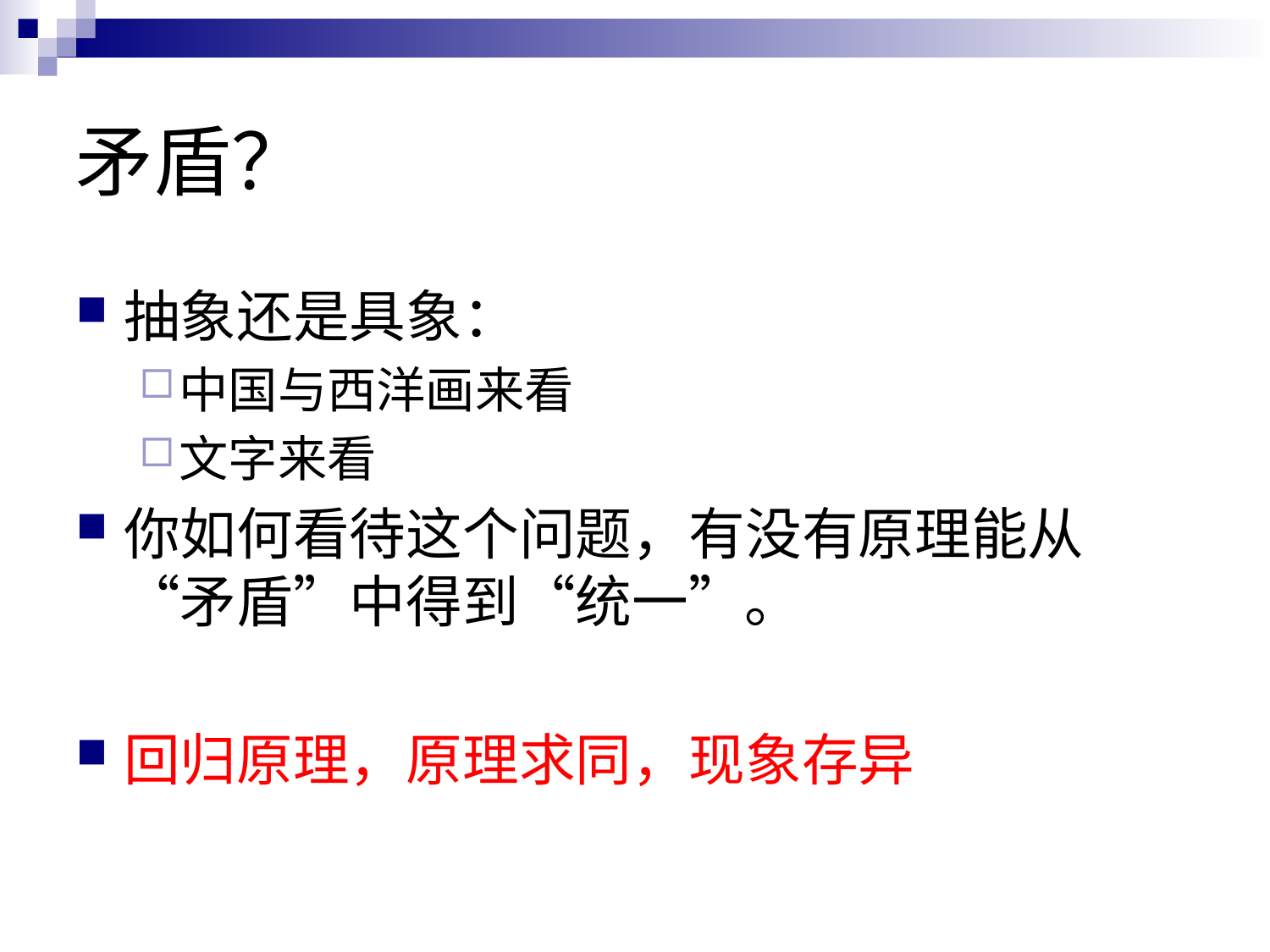

# 矛盾？
抽象还是具象：
中国与西洋画来看
文字来看
你如何看待这个问题，有没有原理能从“矛盾”中得到“统一”。

回归原理，原理求同，现象存异